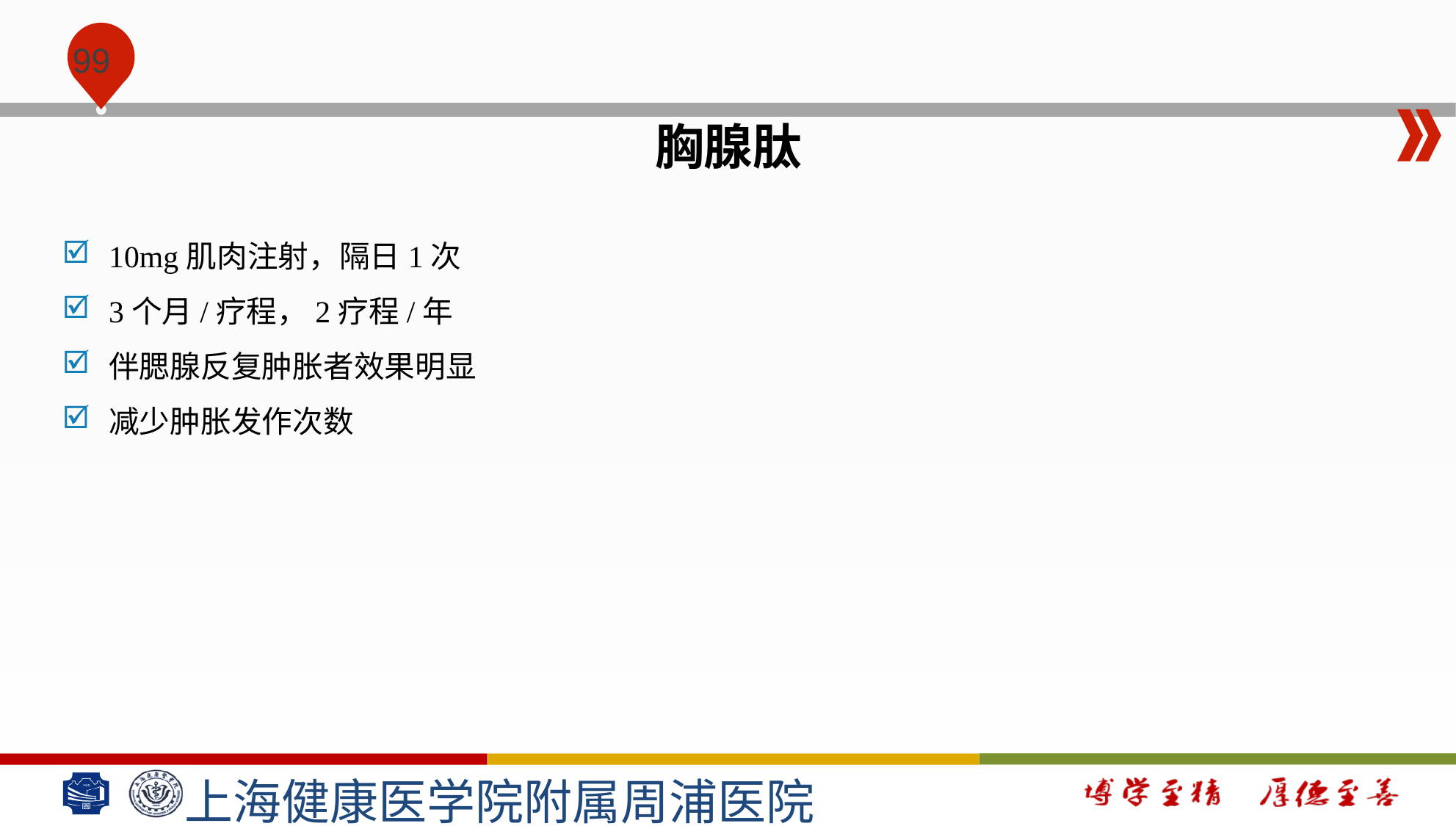

#

胸腺肽
10mg肌肉注射，隔日1次
3个月/疗程，2疗程/年
伴腮腺反复肿胀者效果明显
减少肿胀发作次数